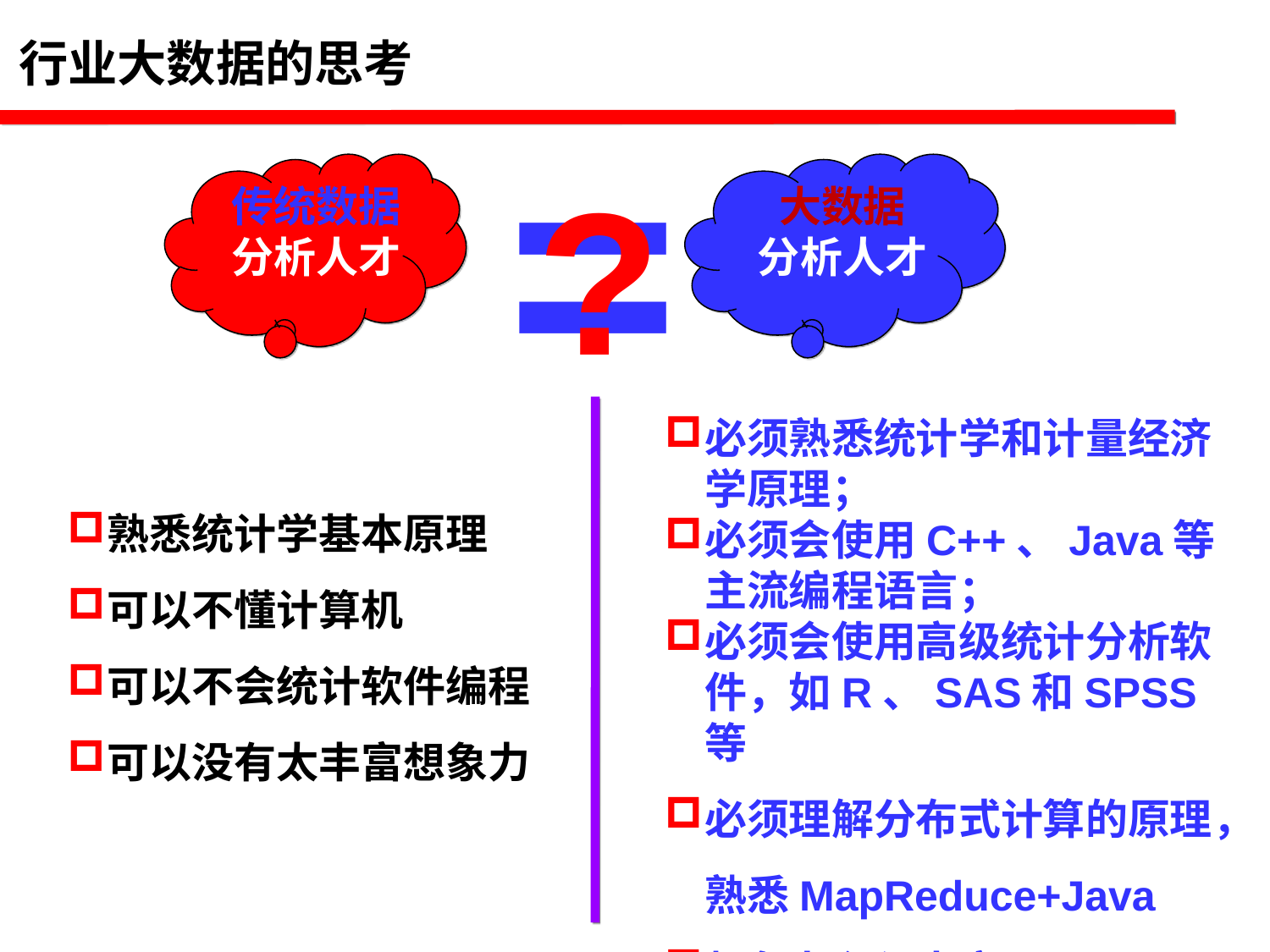

行业大数据的思考
=
?

传统数据
分析人才
大数据
分析人才
必须熟悉统计学和计量经济学原理；
必须会使用C++、Java等主流编程语言；
必须会使用高级统计分析软件，如R、SAS和SPSS等
必须理解分布式计算的原理，熟悉MapReduce+Java
想象力必须丰富
熟悉统计学基本原理
可以不懂计算机
可以不会统计软件编程
可以没有太丰富想象力